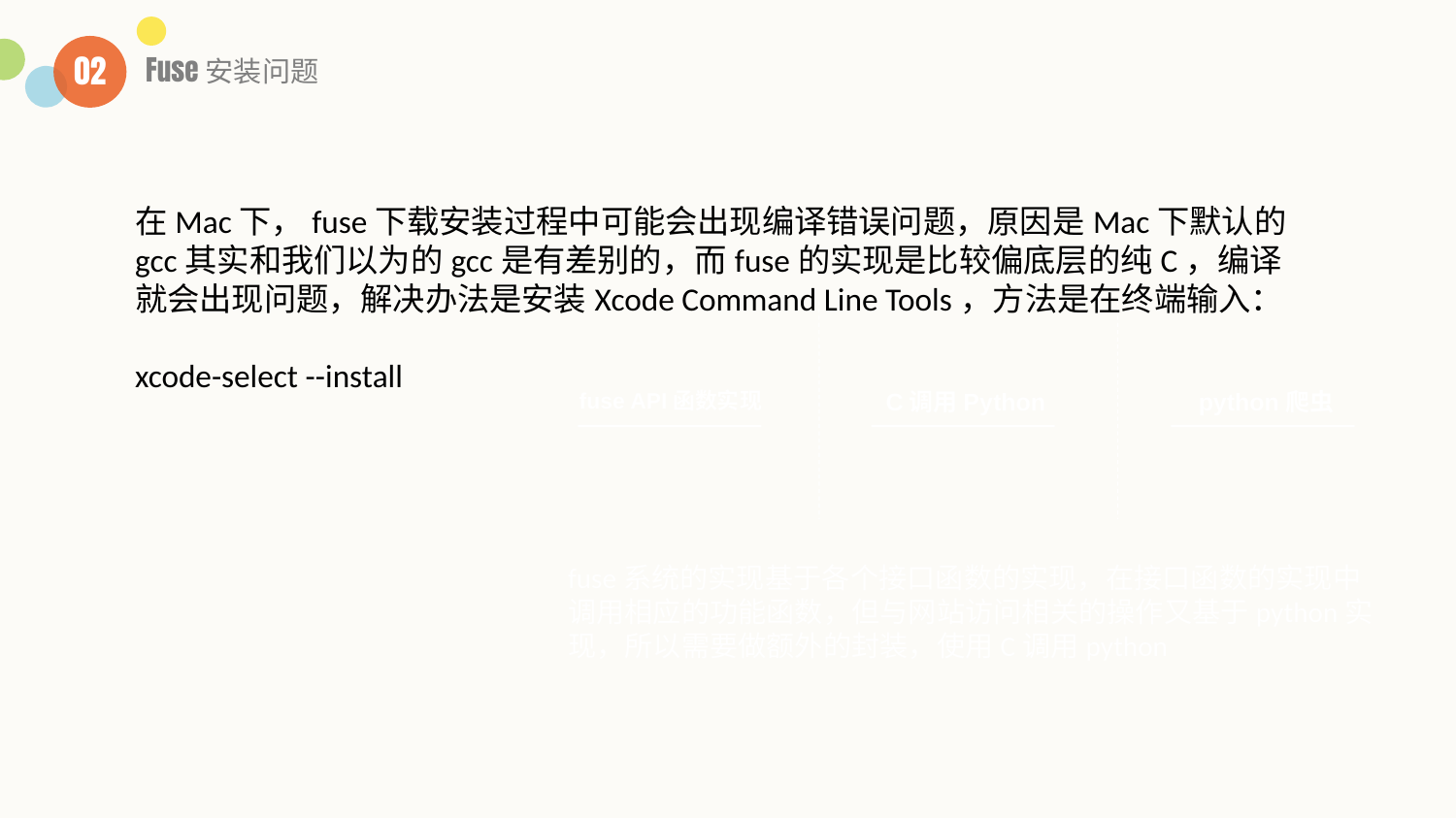

02
Fuse安装问题

在Mac下，fuse下载安装过程中可能会出现编译错误问题，原因是Mac下默认的gcc其实和我们以为的gcc是有差别的，而fuse的实现是比较偏底层的纯C，编译就会出现问题，解决办法是安装Xcode Command Line Tools，方法是在终端输入：

xcode-select --install

fuse API函数实现
C调用Python
python爬虫

fuse系统的实现基于各个接口函数的实现，在接口函数的实现中调用相应的功能函数，但与网站访问相关的操作又基于python实现，所以需要做额外的封装，使用C调用python